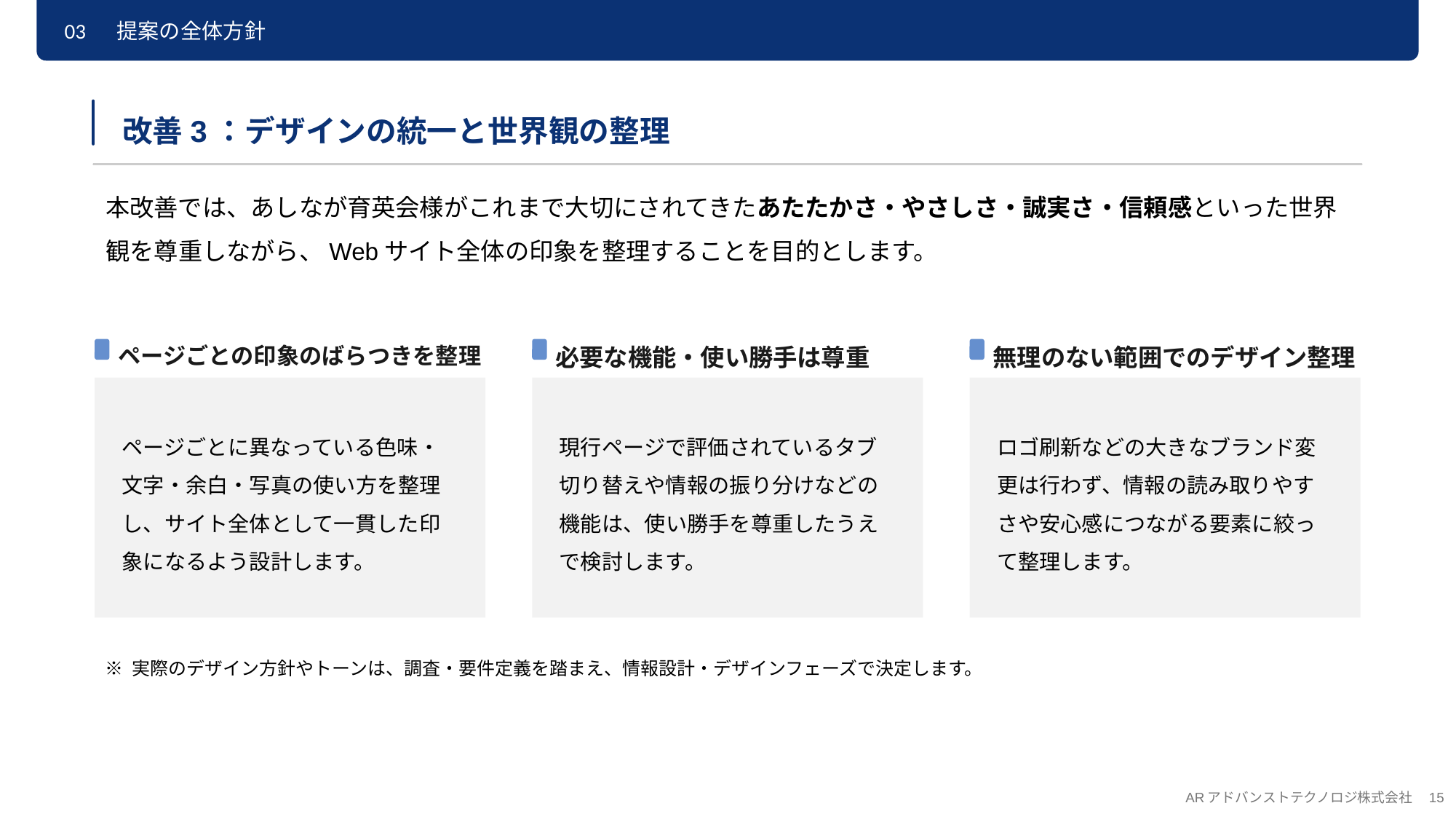

03　 提案の全体方針
改善3：デザインの統一と世界観の整理
本改善では、あしなが育英会様がこれまで大切にされてきたあたたかさ・やさしさ・誠実さ・信頼感といった世界観を尊重しながら、Webサイト全体の印象を整理することを目的とします。
必要な機能・使い勝手は尊重

現行ページで評価されているタブ切り替えや情報の振り分けなどの機能は、使い勝手を尊重したうえで検討します。
無理のない範囲でのデザイン整理

ロゴ刷新などの大きなブランド変更は行わず、情報の読み取りやすさや安心感につながる要素に絞って整理します。
ページごとの印象のばらつきを整理

ページごとに異なっている色味・文字・余白・写真の使い方を整理し、サイト全体として一貫した印象になるよう設計します。
※ 実際のデザイン方針やトーンは、調査・要件定義を踏まえ、情報設計・デザインフェーズで決定します。
ARアドバンストテクノロジ株式会社　15